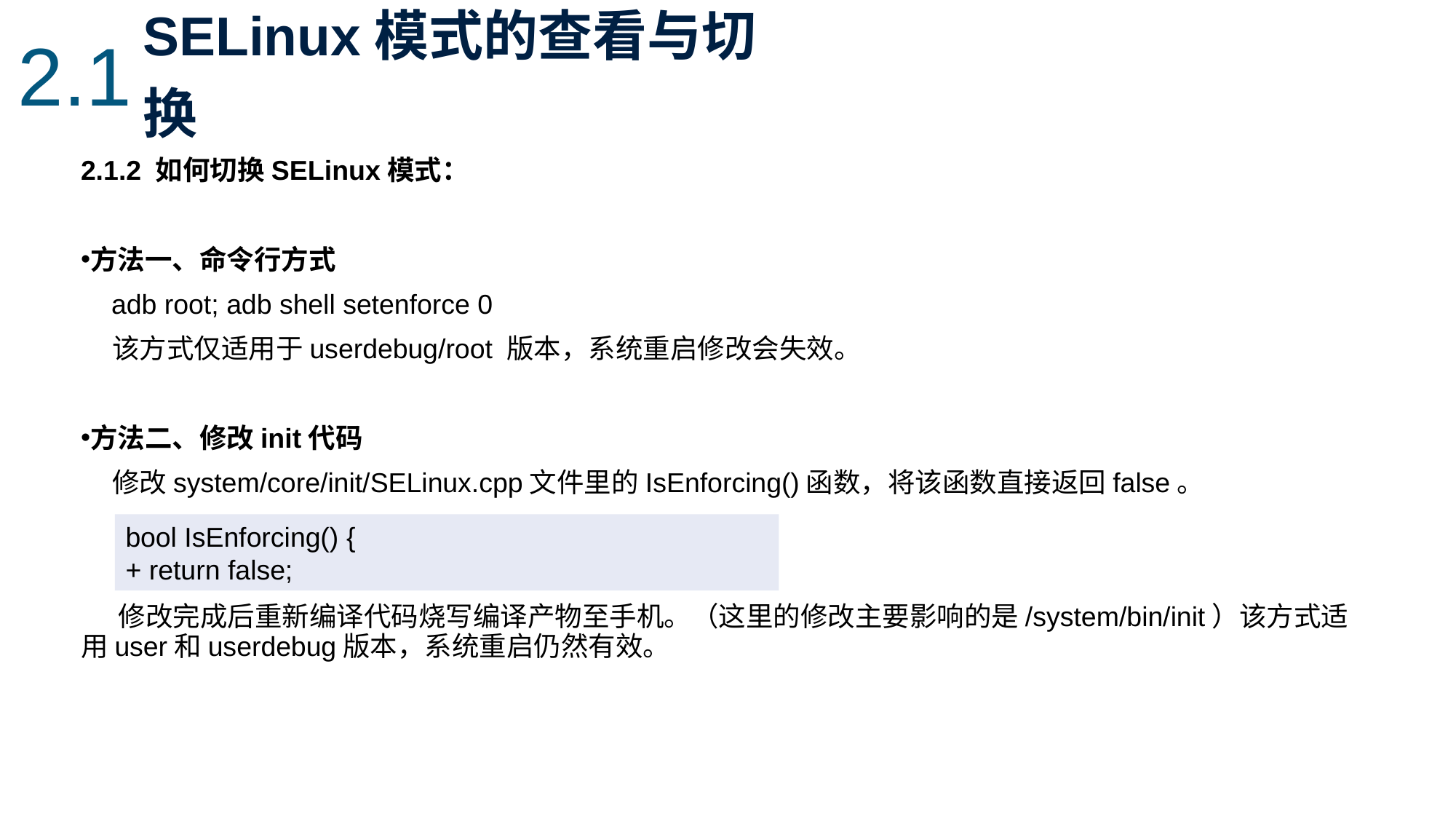

2.1
SELinux模式的查看与切换
2.1.2 如何切换SELinux模式：

方法一、命令行方式
    adb root; adb shell setenforce 0
    该方式仅适用于userdebug/root 版本，系统重启修改会失效。

方法二、修改init代码
    修改system/core/init/SELinux.cpp文件里的IsEnforcing()函数，将该函数直接返回false。

     修改完成后重新编译代码烧写编译产物至手机。（这里的修改主要影响的是/system/bin/init）该方式适用user和userdebug版本，系统重启仍然有效。

bool IsEnforcing() {
+ return false;